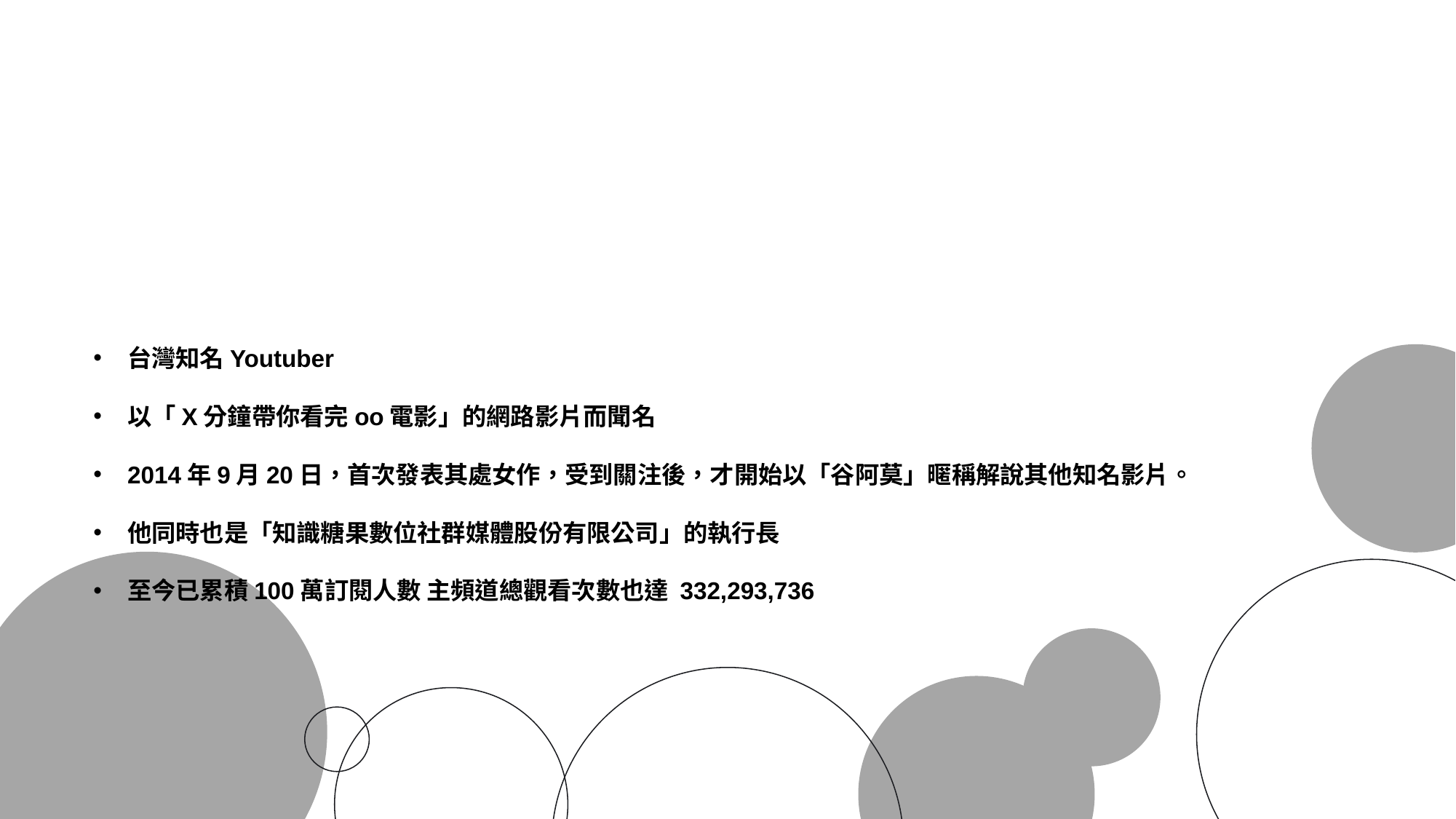

台灣知名Youtuber

以「X分鐘帶你看完oo電影」的網路影片而聞名

2014年9月20日，首次發表其處女作，受到關注後，才開始以「谷阿莫」暱稱解說其他知名影片。

他同時也是「知識糖果數位社群媒體股份有限公司」的執行長

至今已累積100萬訂閱人數 主頻道總觀看次數也達 332,293,736